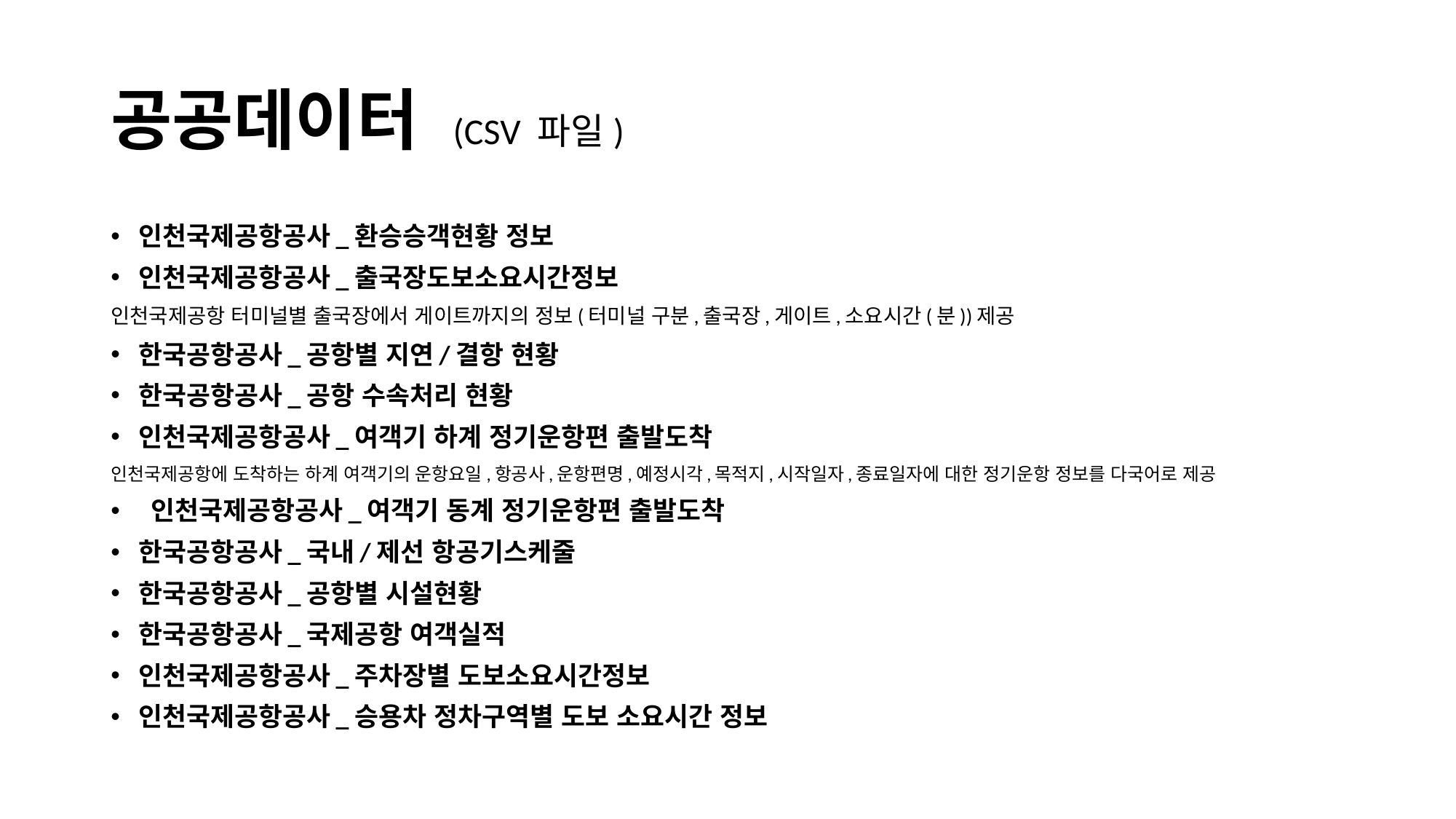

# 공공데이터 (CSV 파일)
인천국제공항공사_환승승객현황 정보
인천국제공항공사_출국장도보소요시간정보
인천국제공항 터미널별 출국장에서 게이트까지의 정보(터미널 구분,출국장,게이트,소요시간(분))제공
한국공항공사_공항별 지연/결항 현황
한국공항공사_공항 수속처리 현황
인천국제공항공사_여객기 하계 정기운항편 출발도착
인천국제공항에 도착하는 하계 여객기의 운항요일,항공사,운항편명,예정시각,목적지,시작일자,종료일자에 대한 정기운항 정보를 다국어로 제공
 인천국제공항공사_여객기 동계 정기운항편 출발도착
한국공항공사_국내/제선 항공기스케줄
한국공항공사_공항별 시설현황
한국공항공사_국제공항 여객실적
인천국제공항공사_주차장별 도보소요시간정보
인천국제공항공사_승용차 정차구역별 도보 소요시간 정보